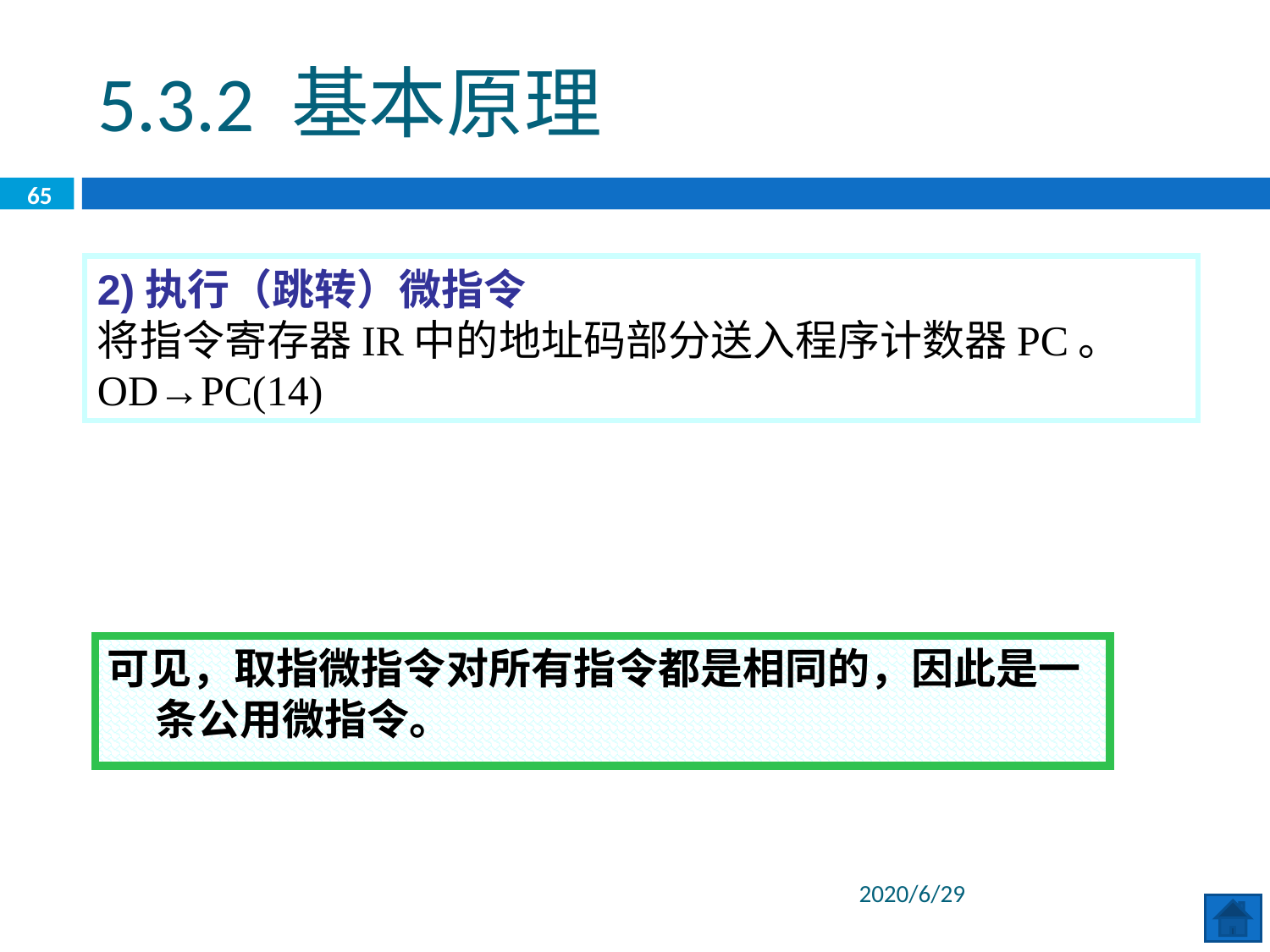

5.3.2 基本原理
65
2)执行（跳转）微指令
将指令寄存器IR中的地址码部分送入程序计数器PC。
OD→PC(14)
可见，取指微指令对所有指令都是相同的，因此是一条公用微指令。
2020/6/29